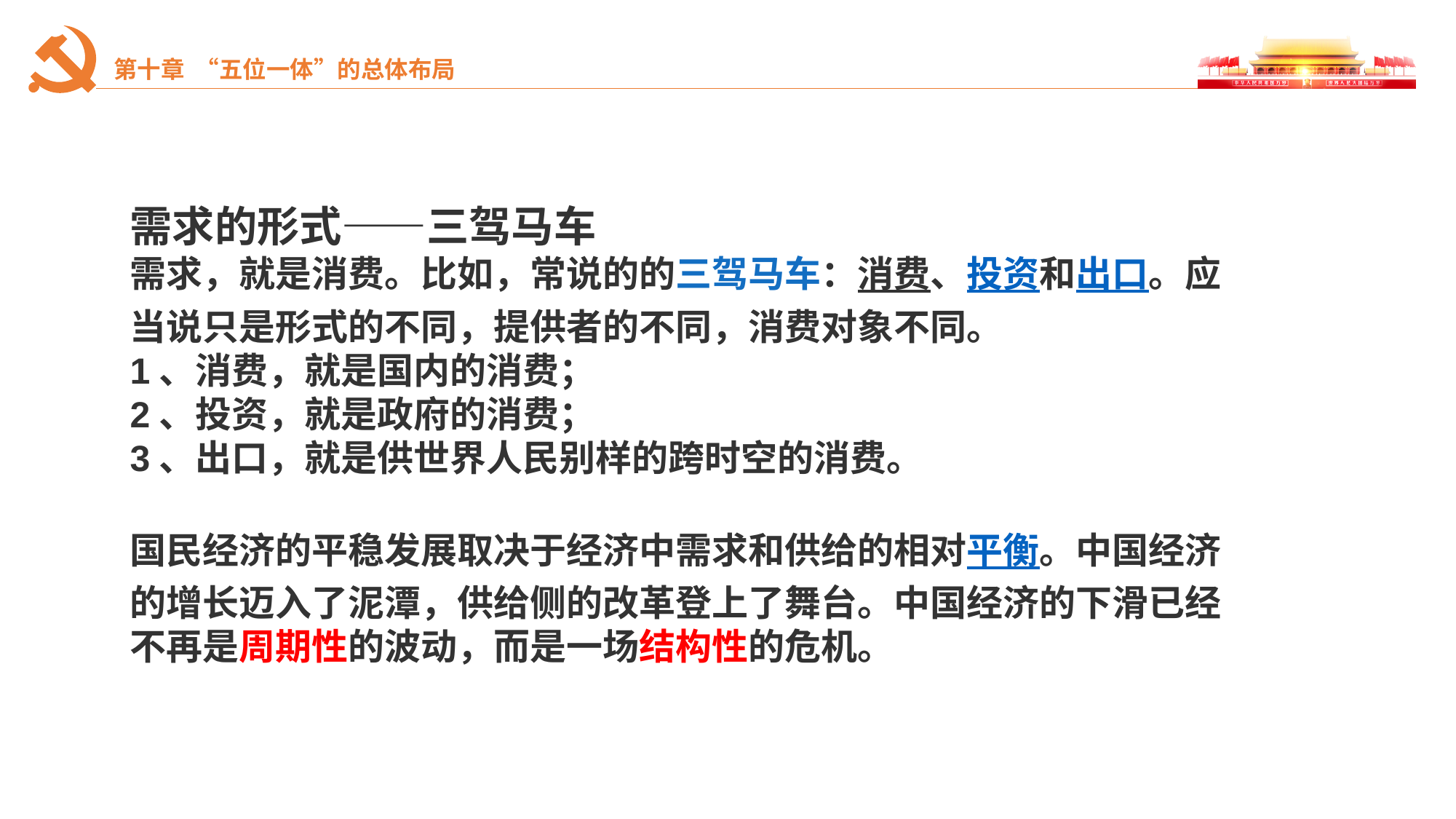

需求的形式——三驾马车
需求，就是消费。比如，常说的的三驾马车：消费、投资和出口。应当说只是形式的不同，提供者的不同，消费对象不同。
1、消费，就是国内的消费；
2、投资，就是政府的消费；
3、出口，就是供世界人民别样的跨时空的消费。
国民经济的平稳发展取决于经济中需求和供给的相对平衡。中国经济的增长迈入了泥潭，供给侧的改革登上了舞台。中国经济的下滑已经不再是周期性的波动，而是一场结构性的危机。